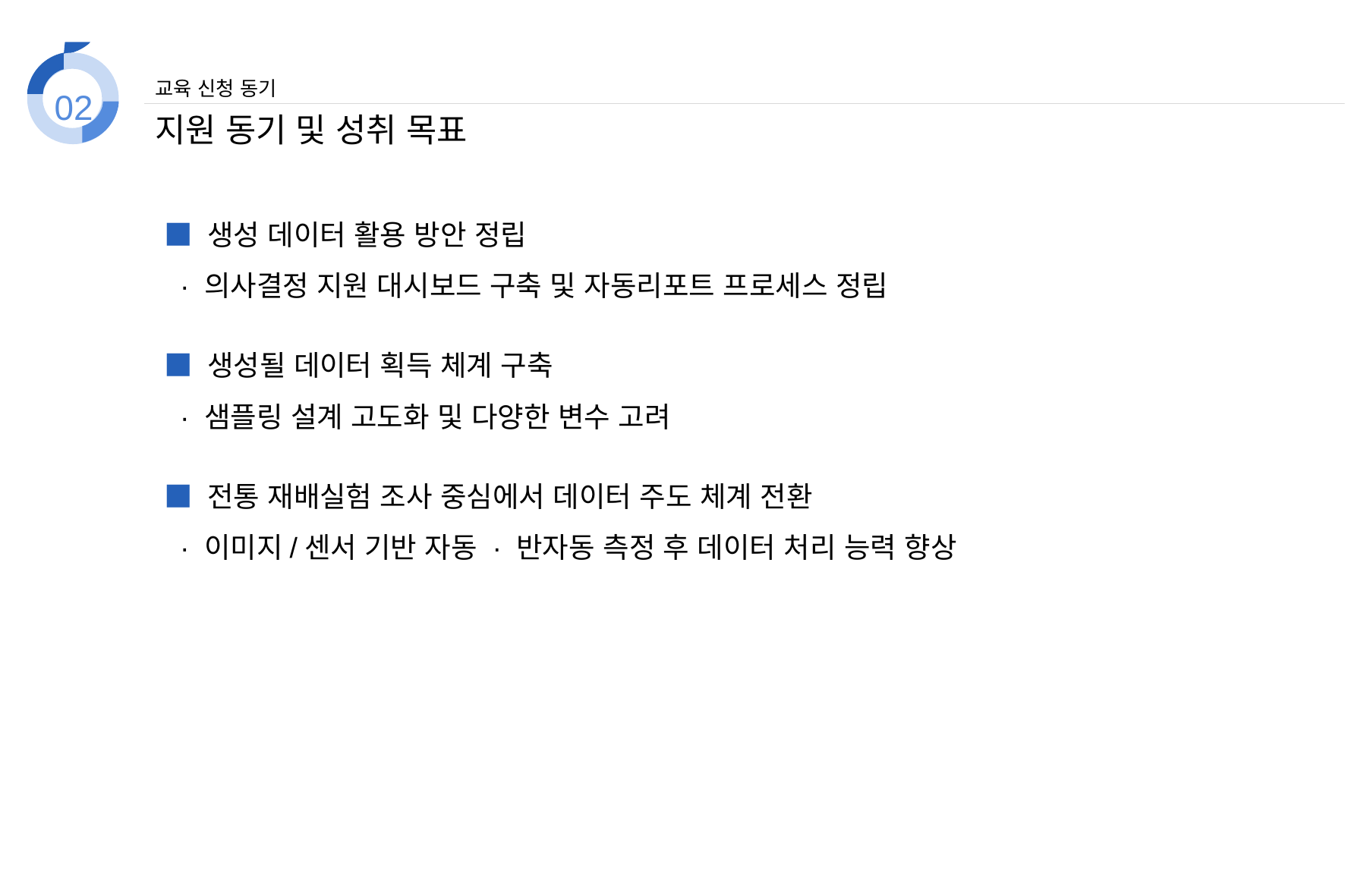

02

교육 신청 동기
지원 동기 및 성취 목표
■ 생성 데이터 활용 방안 정립
  · 의사결정 지원 대시보드 구축 및 자동리포트 프로세스 정립

■ 생성될 데이터 획득 체계 구축
  · 샘플링 설계 고도화 및 다양한 변수 고려

■ 전통 재배실험 조사 중심에서 데이터 주도 체계 전환
  · 이미지/센서 기반 자동 · 반자동 측정 후 데이터 처리 능력 향상